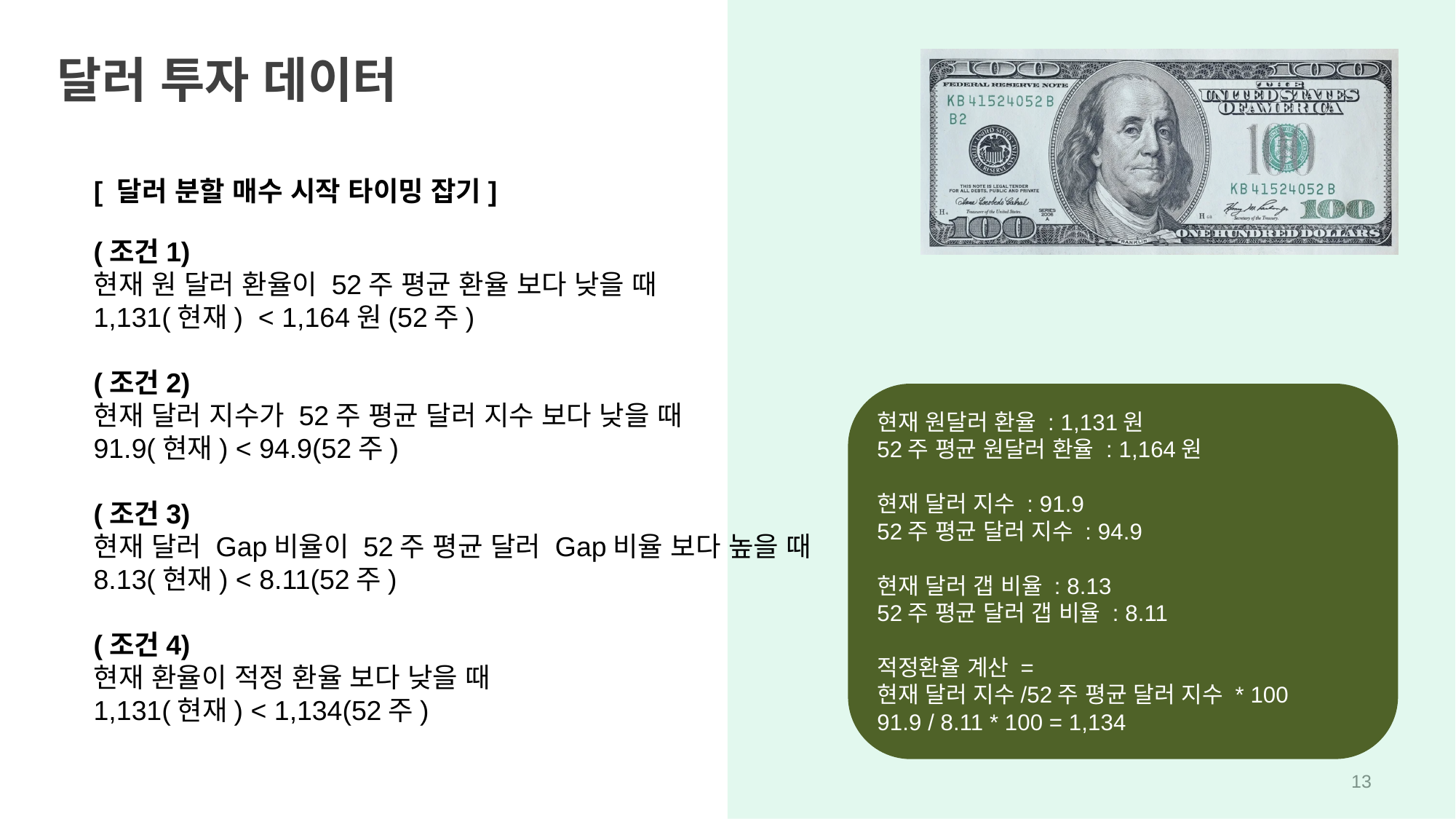

달러 투자 데이터
[ 달러 분할 매수 시작 타이밍 잡기]
(조건1)
현재 원 달러 환율이 52주 평균 환율 보다 낮을 때
1,131(현재)  < 1,164원(52주)

(조건2)
현재 달러 지수가 52주 평균 달러 지수 보다 낮을 때
91.9(현재) < 94.9(52주)

(조건3)
현재 달러 Gap비율이 52주 평균 달러 Gap비율 보다 높을 때
8.13(현재) < 8.11(52주)

(조건4)
현재 환율이 적정 환율 보다 낮을 때
1,131(현재) < 1,134(52주)
현재 원달러 환율 : 1,131원
52주 평균 원달러 환율 : 1,164원

현재 달러 지수 : 91.9
52주 평균 달러 지수 : 94.9

현재 달러 갭 비율 : 8.13
52주 평균 달러 갭 비율 : 8.11

적정환율 계산 =
현재 달러 지수/52주 평균 달러 지수 * 100
91.9 / 8.11 * 100 = 1,134
13